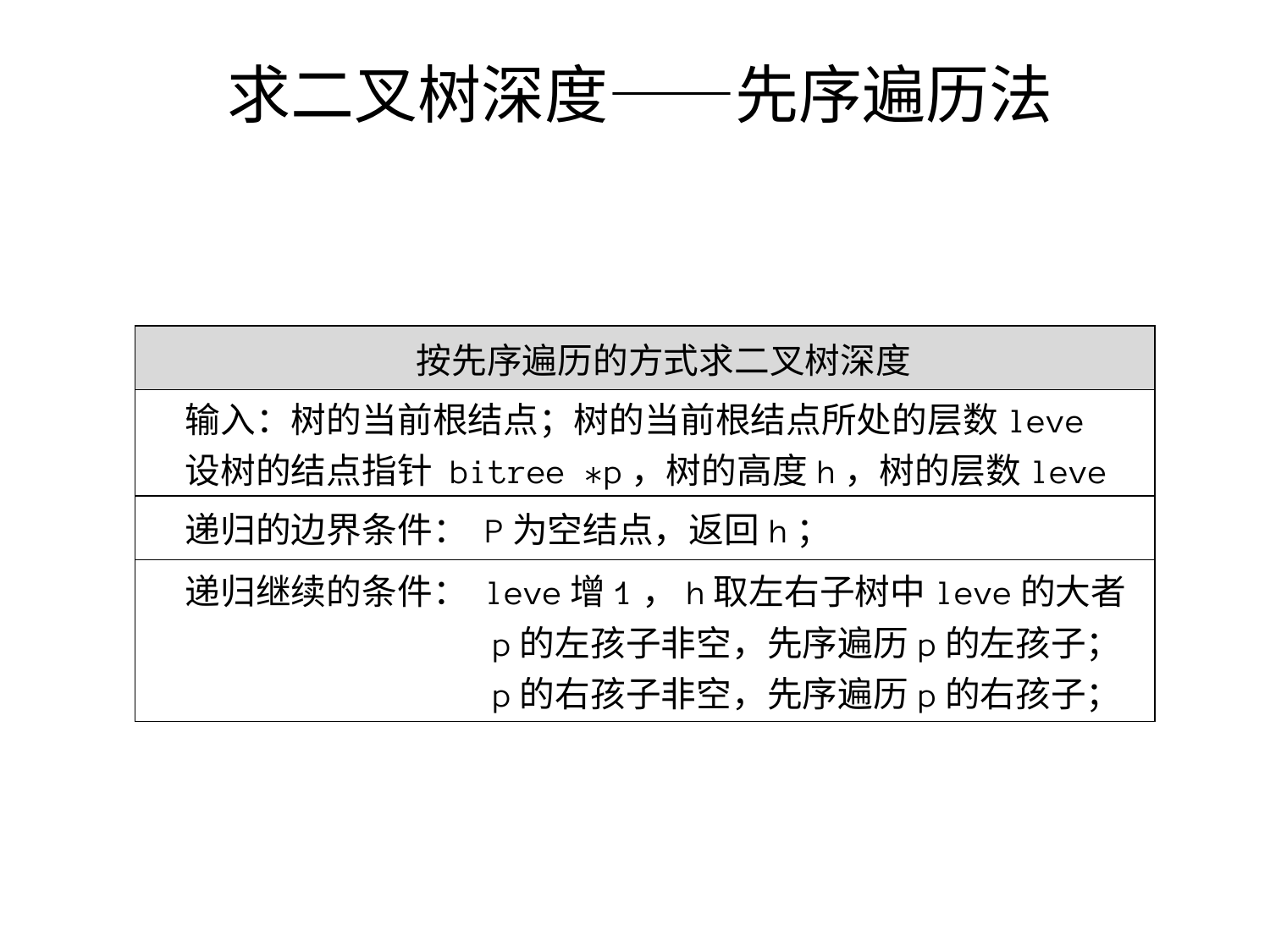

# 求二叉树深度——先序遍历法
| 按先序遍历的方式求二叉树深度 |
| --- |
| 输入：树的当前根结点；树的当前根结点所处的层数leve 设树的结点指针 bitree \*p，树的高度h，树的层数leve |
| 递归的边界条件： P为空结点，返回h； |
| 递归继续的条件： leve增1，h取左右子树中leve的大者 p的左孩子非空，先序遍历p的左孩子； p的右孩子非空，先序遍历p的右孩子； |
143